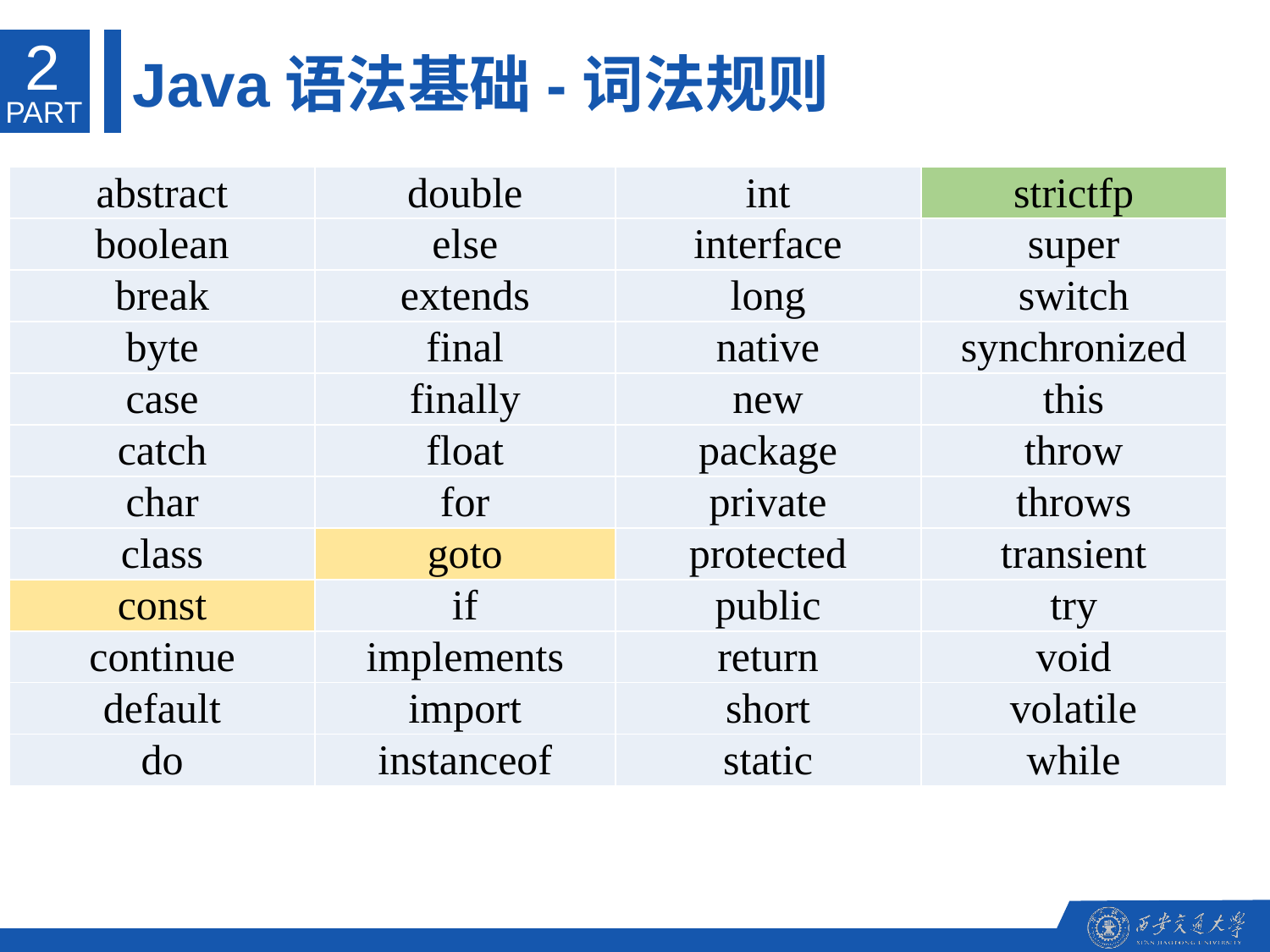

2
Java语法基础-词法规则
PART
| abstract | double | int | strictfp |
| --- | --- | --- | --- |
| boolean | else | interface | super |
| break | extends | long | switch |
| byte | final | native | synchronized |
| case | finally | new | this |
| catch | float | package | throw |
| char | for | private | throws |
| class | goto | protected | transient |
| const | if | public | try |
| continue | implements | return | void |
| default | import | short | volatile |
| do | instanceof | static | while |